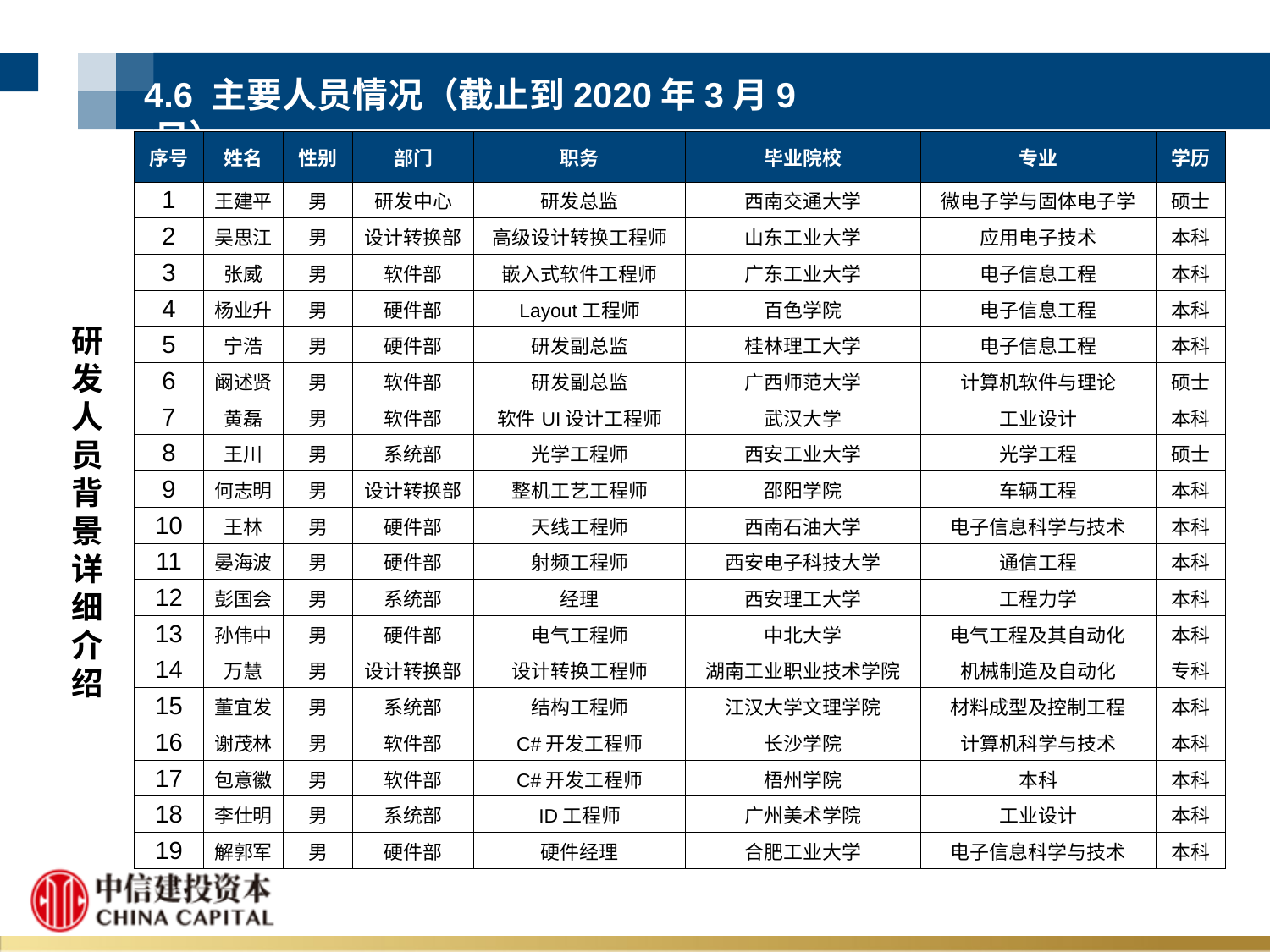

4.6 主要人员情况（截止到2020年3月9日）
| 序号 | 姓名 | 性别 | 部门 | 职务 | 毕业院校 | 专业 | 学历 |
| --- | --- | --- | --- | --- | --- | --- | --- |
| 1 | 王建平 | 男 | 研发中心 | 研发总监 | 西南交通大学 | 微电子学与固体电子学 | 硕士 |
| 2 | 吴思江 | 男 | 设计转换部 | 高级设计转换工程师 | 山东工业大学 | 应用电子技术 | 本科 |
| 3 | 张威 | 男 | 软件部 | 嵌入式软件工程师 | 广东工业大学 | 电子信息工程 | 本科 |
| 4 | 杨业升 | 男 | 硬件部 | Layout工程师 | 百色学院 | 电子信息工程 | 本科 |
| 5 | 宁浩 | 男 | 硬件部 | 研发副总监 | 桂林理工大学 | 电子信息工程 | 本科 |
| 6 | 阚述贤 | 男 | 软件部 | 研发副总监 | 广西师范大学 | 计算机软件与理论 | 硕士 |
| 7 | 黄磊 | 男 | 软件部 | 软件UI设计工程师 | 武汉大学 | 工业设计 | 本科 |
| 8 | 王川 | 男 | 系统部 | 光学工程师 | 西安工业大学 | 光学工程 | 硕士 |
| 9 | 何志明 | 男 | 设计转换部 | 整机工艺工程师 | 邵阳学院 | 车辆工程 | 本科 |
| 10 | 王林 | 男 | 硬件部 | 天线工程师 | 西南石油大学 | 电子信息科学与技术 | 本科 |
| 11 | 晏海波 | 男 | 硬件部 | 射频工程师 | 西安电子科技大学 | 通信工程 | 本科 |
| 12 | 彭国会 | 男 | 系统部 | 经理 | 西安理工大学 | 工程力学 | 本科 |
| 13 | 孙伟中 | 男 | 硬件部 | 电气工程师 | 中北大学 | 电气工程及其自动化 | 本科 |
| 14 | 万慧 | 男 | 设计转换部 | 设计转换工程师 | 湖南工业职业技术学院 | 机械制造及自动化 | 专科 |
| 15 | 董宜发 | 男 | 系统部 | 结构工程师 | 江汉大学文理学院 | 材料成型及控制工程 | 本科 |
| 16 | 谢茂林 | 男 | 软件部 | C#开发工程师 | 长沙学院 | 计算机科学与技术 | 本科 |
| 17 | 包意徽 | 男 | 软件部 | C#开发工程师 | 梧州学院 | 本科 | 本科 |
| 18 | 李仕明 | 男 | 系统部 | ID工程师 | 广州美术学院 | 工业设计 | 本科 |
| 19 | 解郭军 | 男 | 硬件部 | 硬件经理 | 合肥工业大学 | 电子信息科学与技术 | 本科 |
研发人员背景
详细介绍